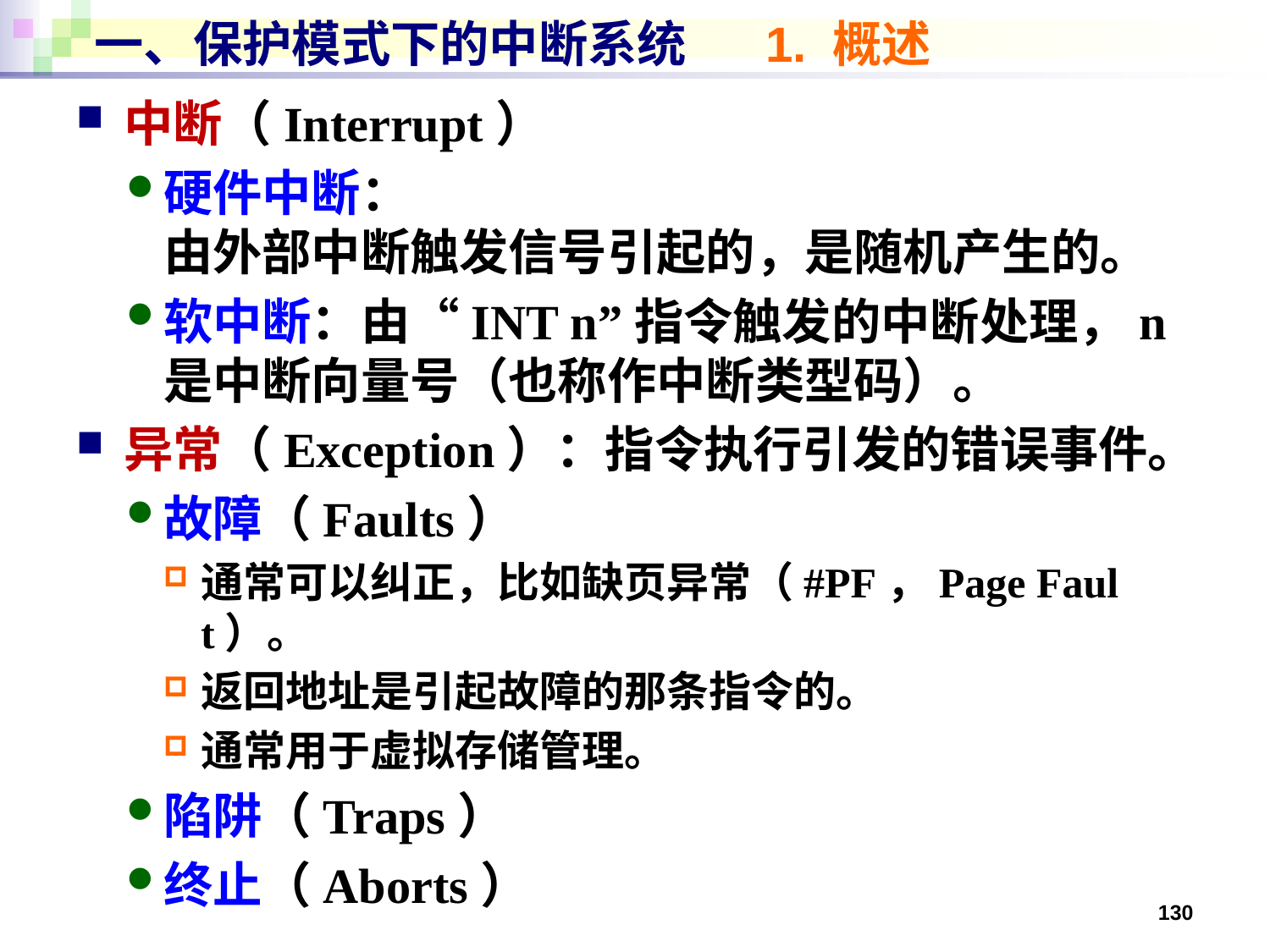

# 一、保护模式下的中断系统      1. 概述
中断（Interrupt）
硬件中断：
由外部中断触发信号引起的，是随机产生的。
软中断：由“INT n”指令触发的中断处理，n是中断向量号（也称作中断类型码）。
异常（Exception）：指令执行引发的错误事件。
故障（Faults）
通常可以纠正，比如缺页异常（#PF，Page Fault）。
返回地址是引起故障的那条指令的。
通常用于虚拟存储管理。
陷阱（Traps）
终止（Aborts）
130